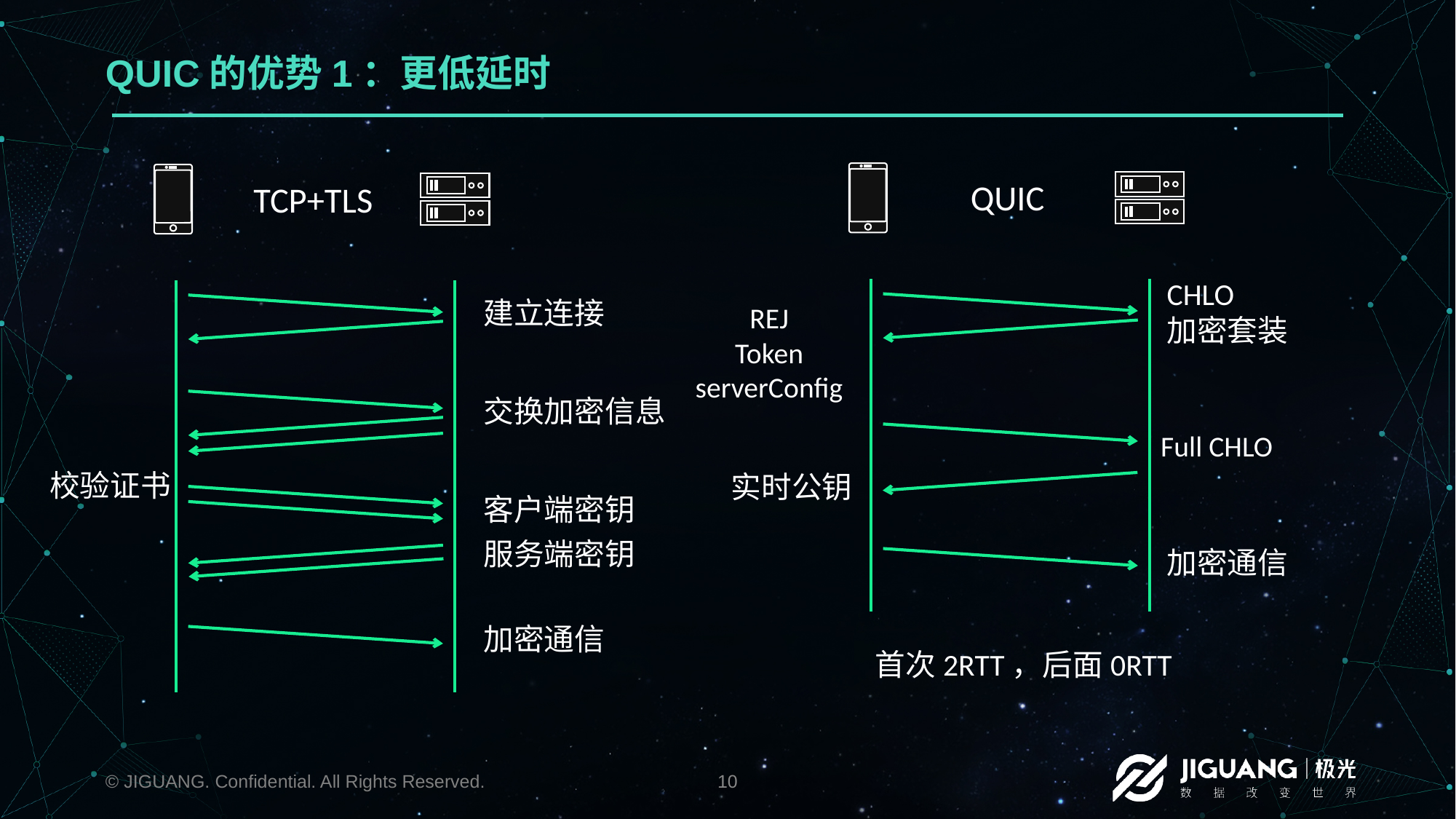

# QUIC的优势1：更低延时

QUIC

TCP+TLS

CHLO
加密套装

建立连接

REJ
Token
serverConfig

交换加密信息

Full CHLO

校验证书
实时公钥

客户端密钥

服务端密钥

加密通信

加密通信

首次2RTT，后面0RTT
© JIGUANG. Confidential. All Rights Reserved.
10